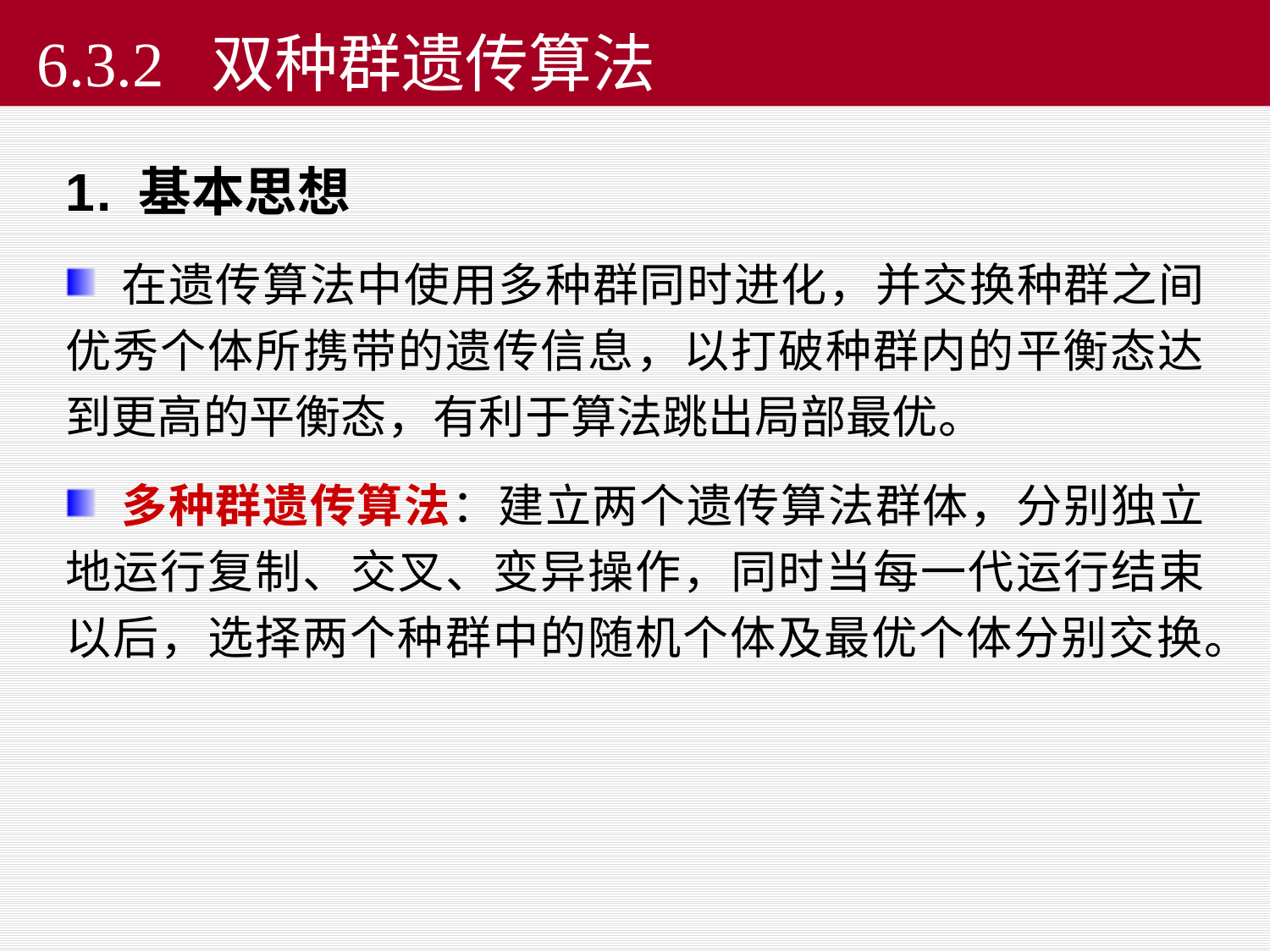

# 6.3.2  双种群遗传算法
 基本思想
 在遗传算法中使用多种群同时进化，并交换种群之间优秀个体所携带的遗传信息，以打破种群内的平衡态达到更高的平衡态，有利于算法跳出局部最优。
 多种群遗传算法：建立两个遗传算法群体，分别独立地运行复制、交叉、变异操作，同时当每一代运行结束以后，选择两个种群中的随机个体及最优个体分别交换。
96